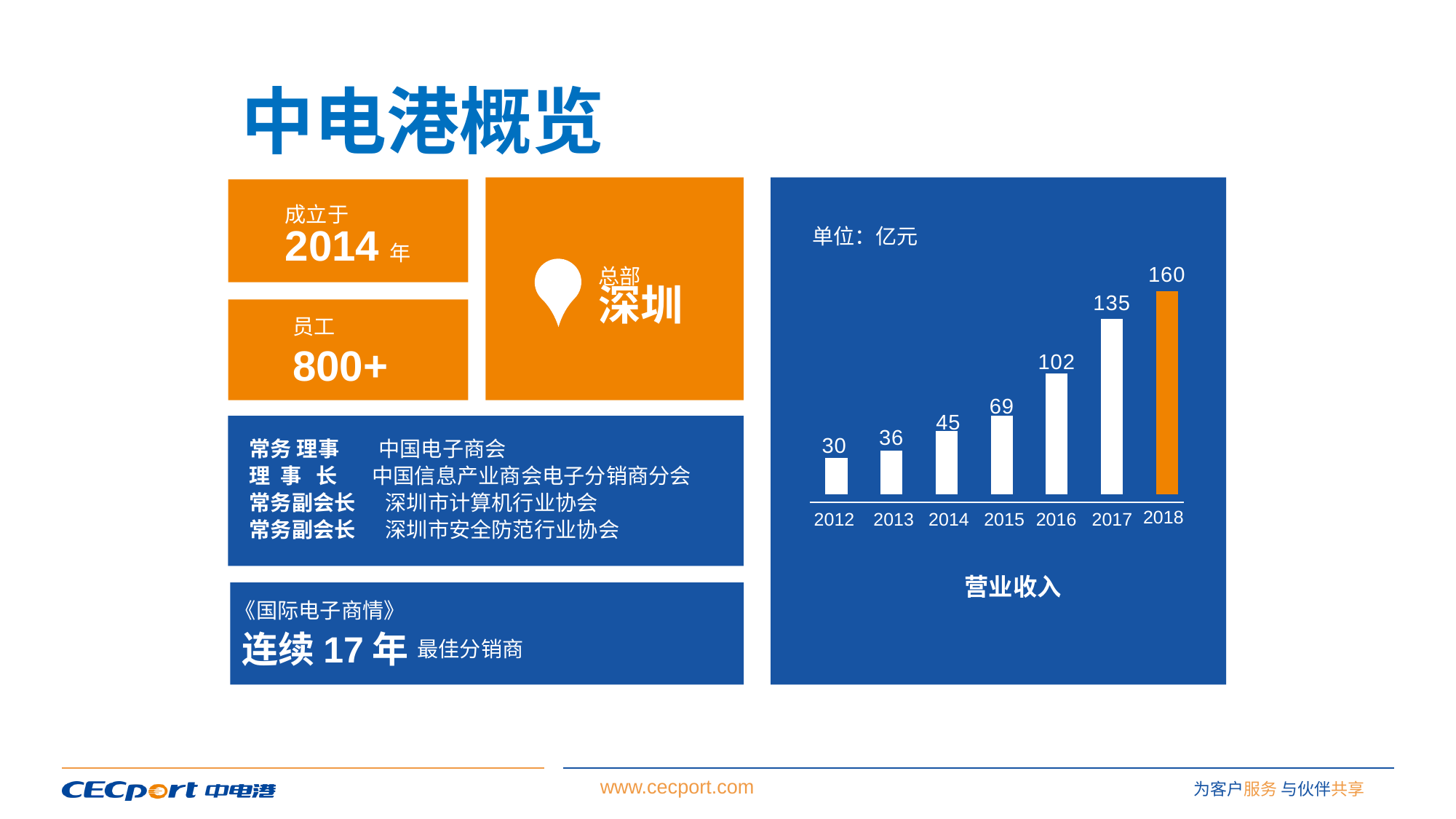

中电港概览

成立于
2014年

单位：亿元
单位：亿元
总部
深圳

### Chart

| Category |  |
|---|---|
| 2011 | 21.0 |
| 2012 | 25.0 |
| 2013 | 36.0 |
| 2014 | 45.0 |
| 2015 | 69.0 |
| 2016 | 100.0 |
| 2017 | 116.0 |
营业收入
2012
2013
2014
2015
2016
2017

员工
800+

常务 理事        中国电子商会
理  事   长       中国信息产业商会电子分销商分会
常务副会长      深圳市计算机行业协会
常务副会长      深圳市安全防范行业协会
2018
2018

《国际电子商情》
连续17年
 最佳分销商